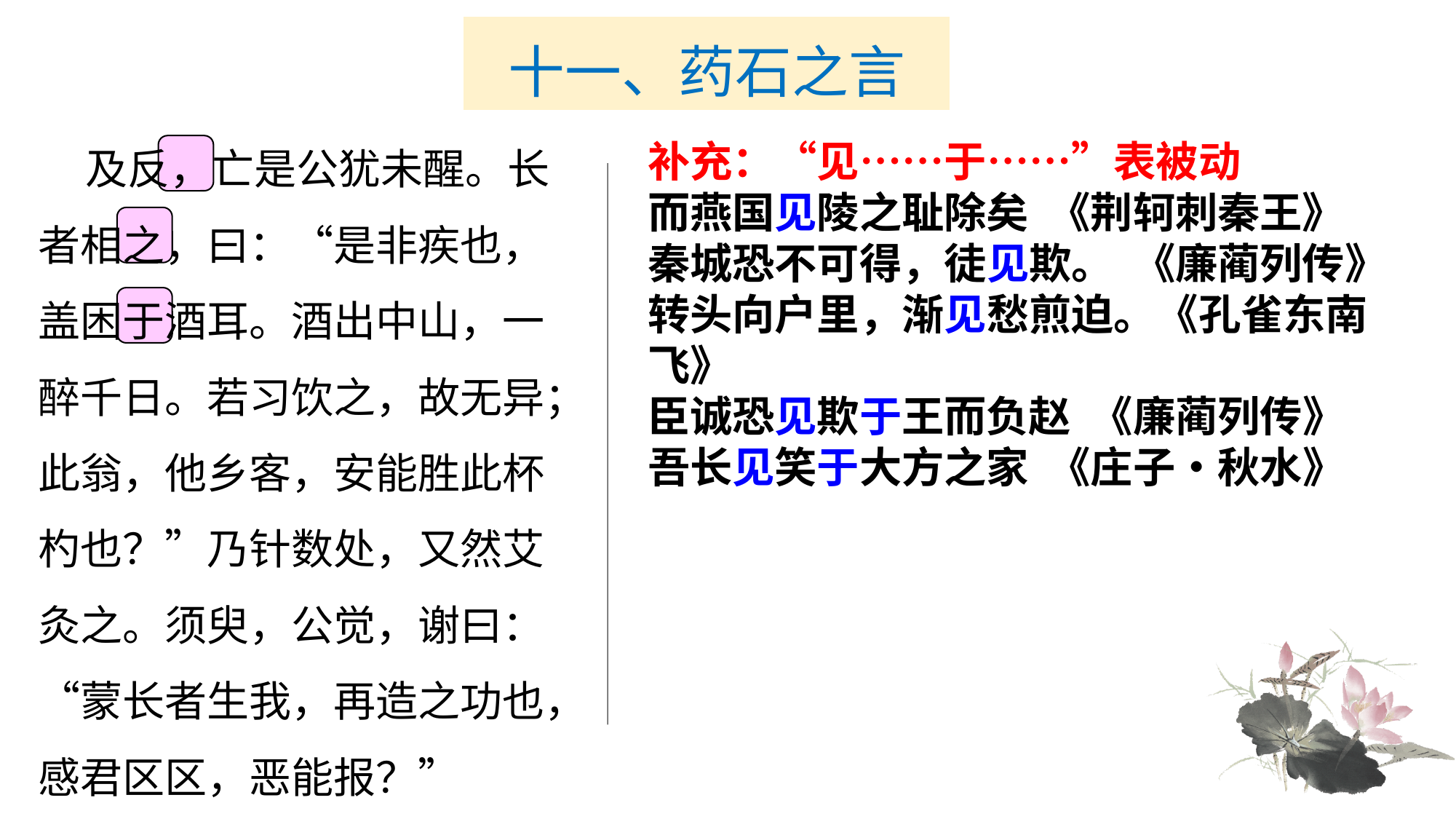

# 十一、药石之言
    及反，亡是公犹未醒。长者相之，曰：“是非疾也，盖困于酒耳。酒出中山，一醉千日。若习饮之，故无异；此翁，他乡客，安能胜此杯杓也？”乃针数处，又然艾灸之。须臾，公觉，谢曰：“蒙长者生我，再造之功也，感君区区，恶能报？”
补充：“见……于……”表被动
而燕国见陵之耻除矣  《荆轲刺秦王》
秦城恐不可得，徒见欺。  《廉蔺列传》
转头向户里，渐见愁煎迫。《孔雀东南飞》
臣诚恐见欺于王而负赵  《廉蔺列传》
吾长见笑于大方之家  《庄子•秋水》